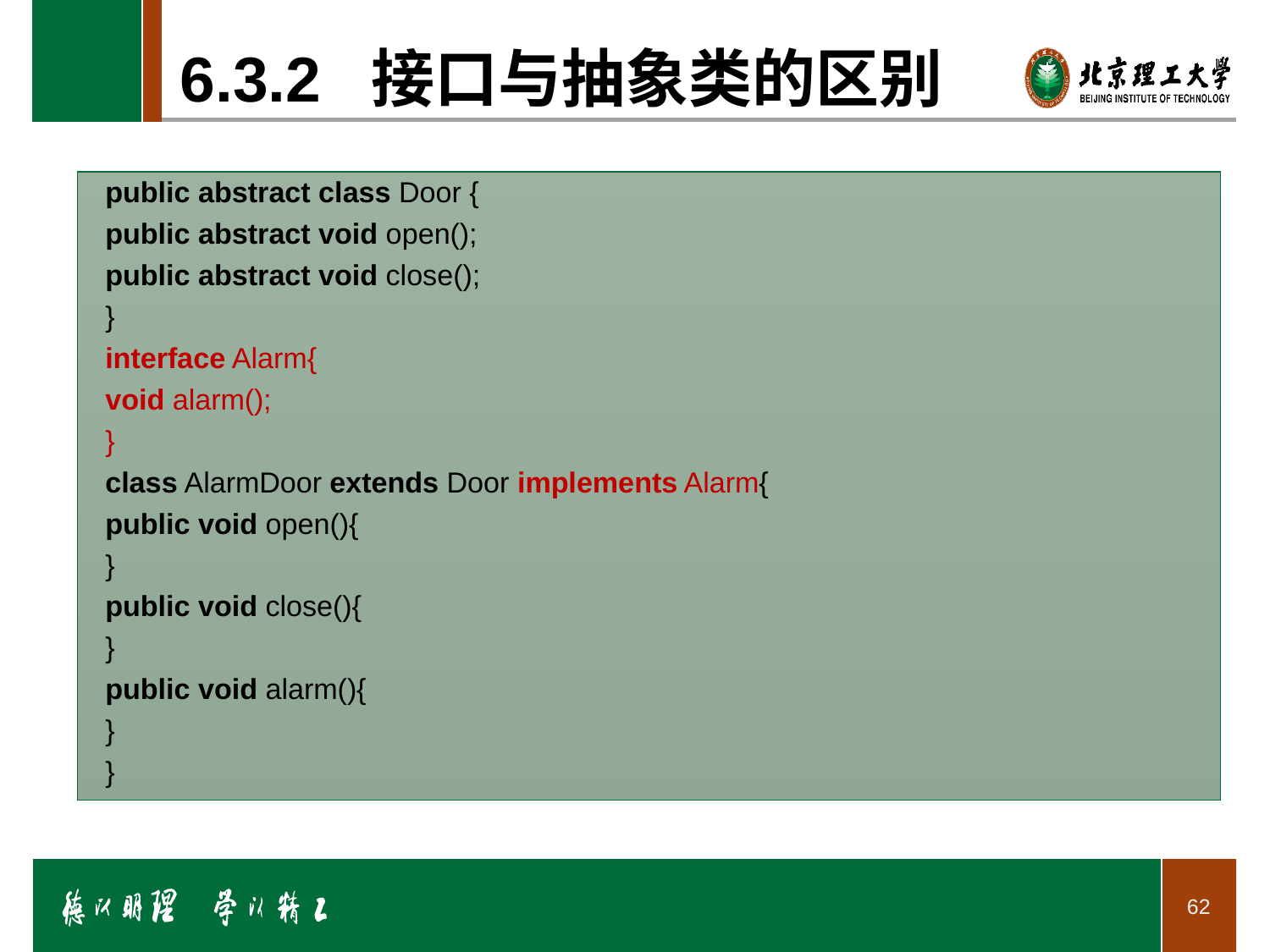

# 6.3.2  接口与抽象类的区别
public abstract class Door {
	public abstract void open();
	public abstract void close();
}
interface Alarm{
	void alarm();
}
class AlarmDoor extends Door implements Alarm{
	public void open(){
	}
	public void close(){
	}
	public void alarm(){
	}
}